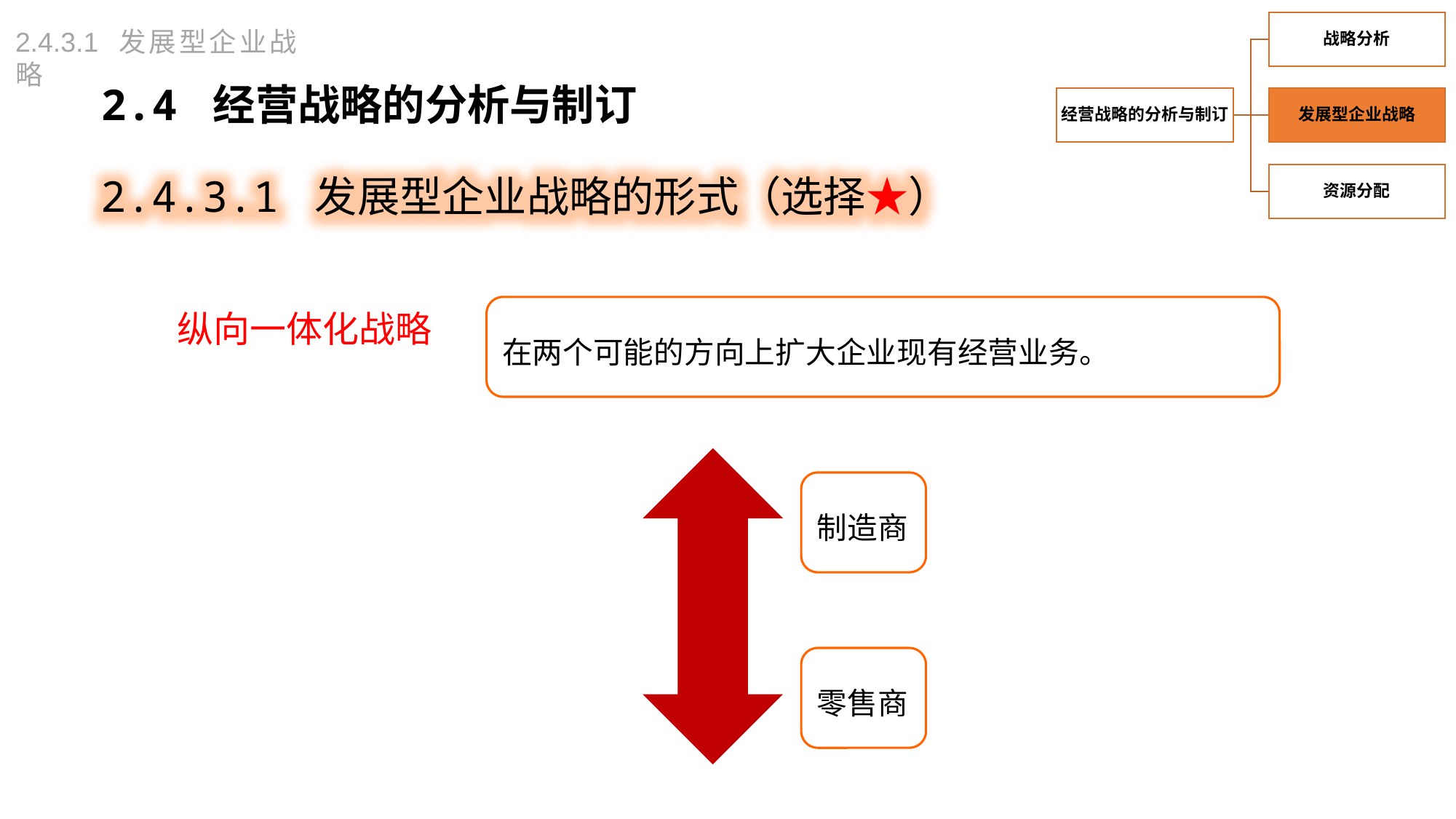

经营战略的分析与制订
战略分析
发展型企业战略
资源分配
2.4.3.1 发展型企业战略
2.4 经营战略的分析与制订
2.4.3.1 发展型企业战略的形式（选择★）
在两个可能的方向上扩大企业现有经营业务。
纵向一体化战略

制造商
零售商